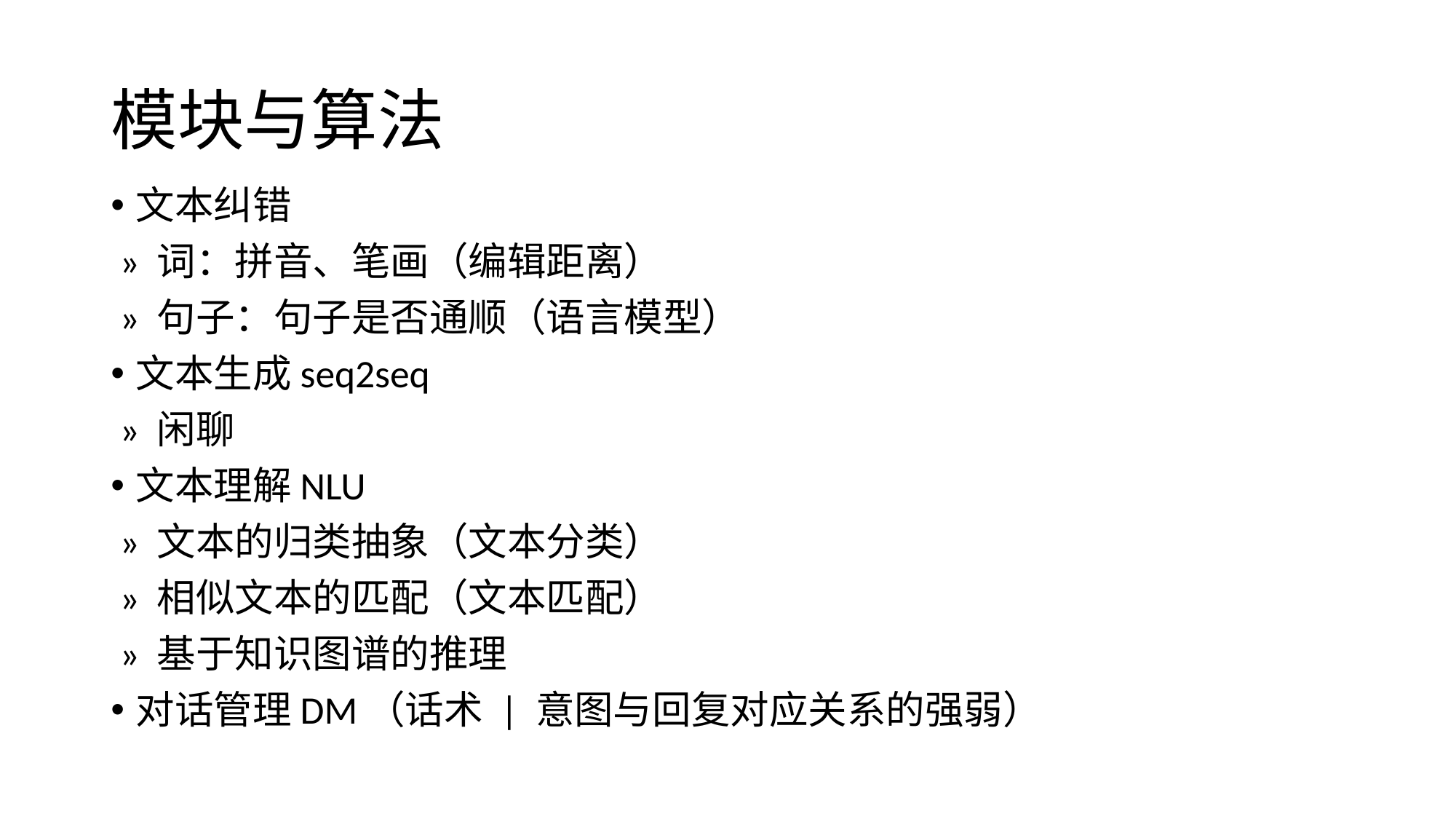

# 模块与算法
文本纠错
 » 词：拼音、笔画（编辑距离）
 » 句子：句子是否通顺（语言模型）
文本生成seq2seq
 » 闲聊
文本理解NLU
 » 文本的归类抽象（文本分类）
 » 相似文本的匹配（文本匹配）
 » 基于知识图谱的推理
对话管理DM（话术 | 意图与回复对应关系的强弱）